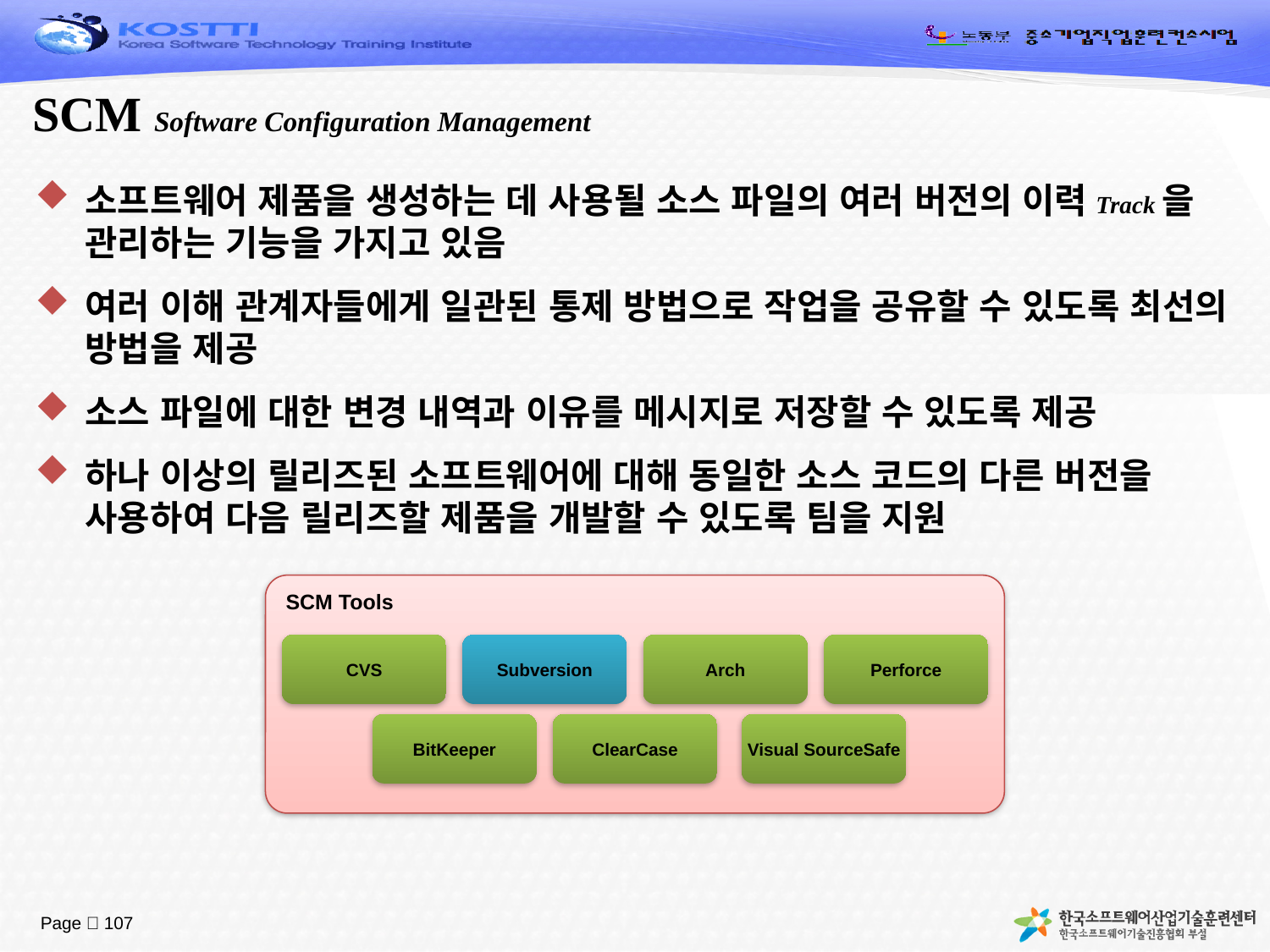

# SCM Software Configuration Management
소프트웨어 제품을 생성하는 데 사용될 소스 파일의 여러 버전의 이력Track을 관리하는 기능을 가지고 있음
여러 이해 관계자들에게 일관된 통제 방법으로 작업을 공유할 수 있도록 최선의 방법을 제공
소스 파일에 대한 변경 내역과 이유를 메시지로 저장할 수 있도록 제공
하나 이상의 릴리즈된 소프트웨어에 대해 동일한 소스 코드의 다른 버전을 사용하여 다음 릴리즈할 제품을 개발할 수 있도록 팀을 지원
SCM Tools
CVS
Subversion
Arch
Perforce
BitKeeper
ClearCase
Visual SourceSafe